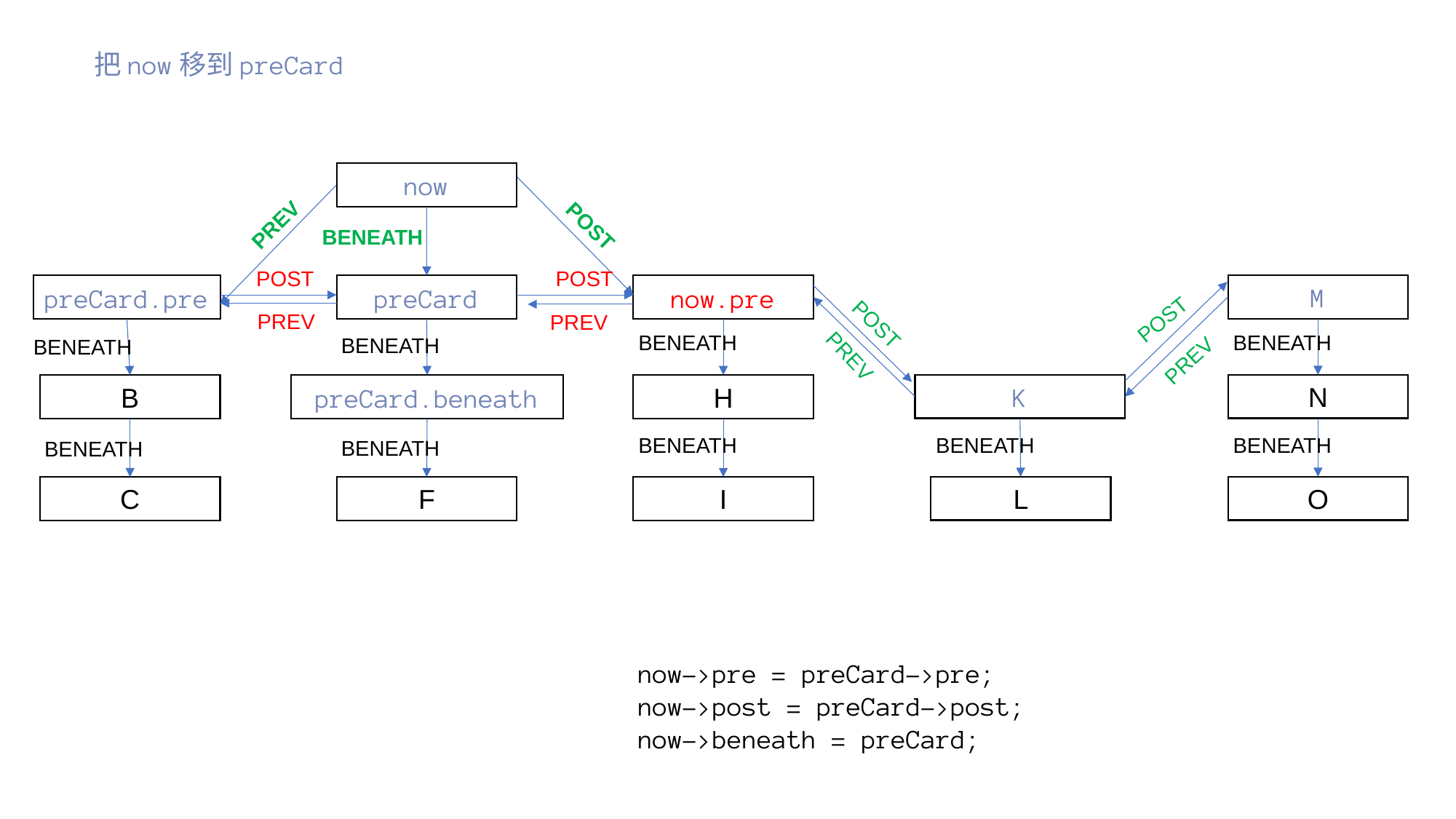

把now移到preCard
now
PREV
POST
BENEATH
POST
POST
M
preCard.pre
preCard
now.pre
POST
PREV
PREV
POST
BENEATH
BENEATH
BENEATH
BENEATH
PREV
PREV
K
N
B
preCard.beneath
H
BENEATH
BENEATH
BENEATH
BENEATH
BENEATH
L
O
C
F
I
now->pre = preCard->pre;
now->post = preCard->post;
now->beneath = preCard;